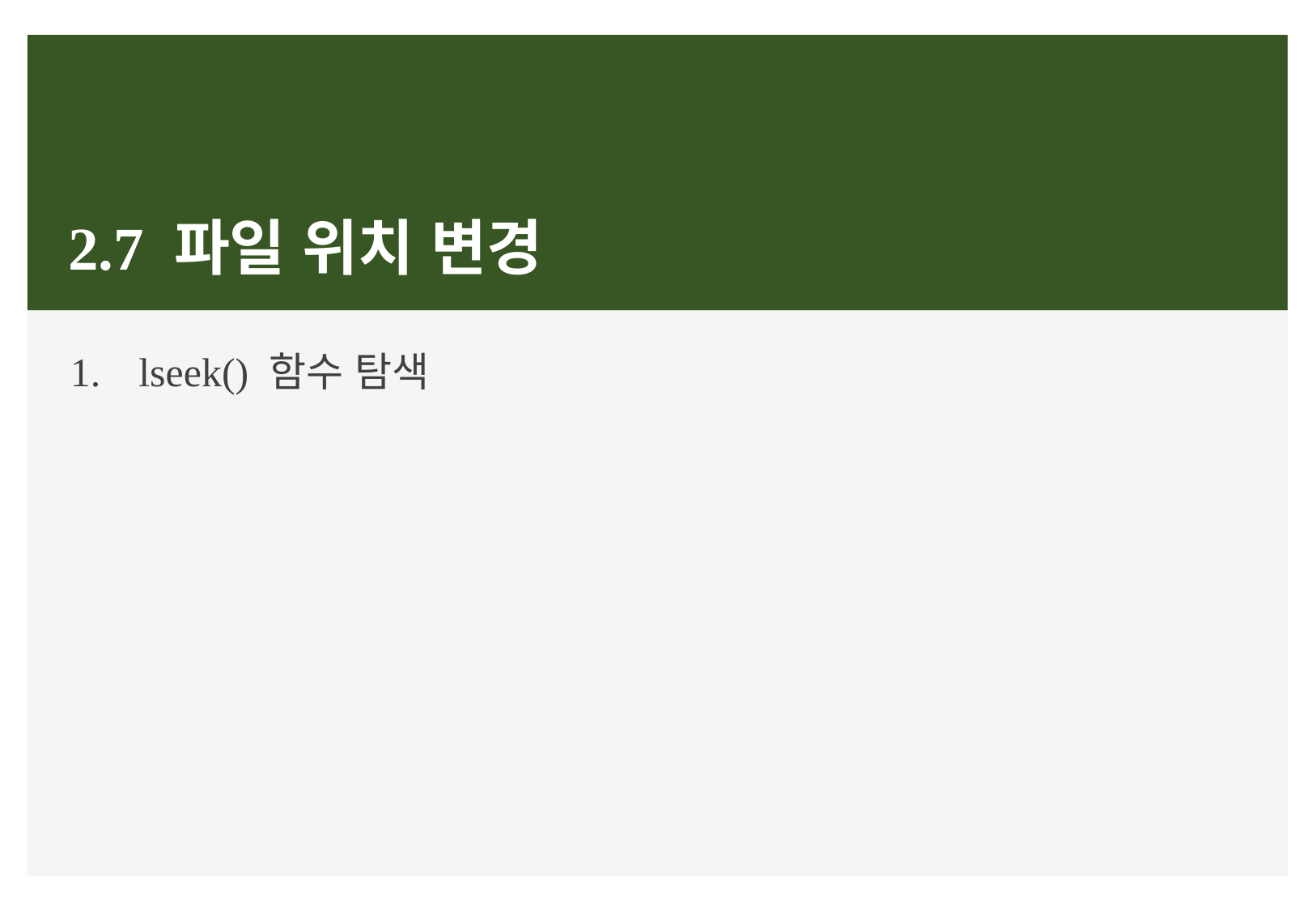

# 2.7 파일 위치 변경
lseek() 함수 탐색